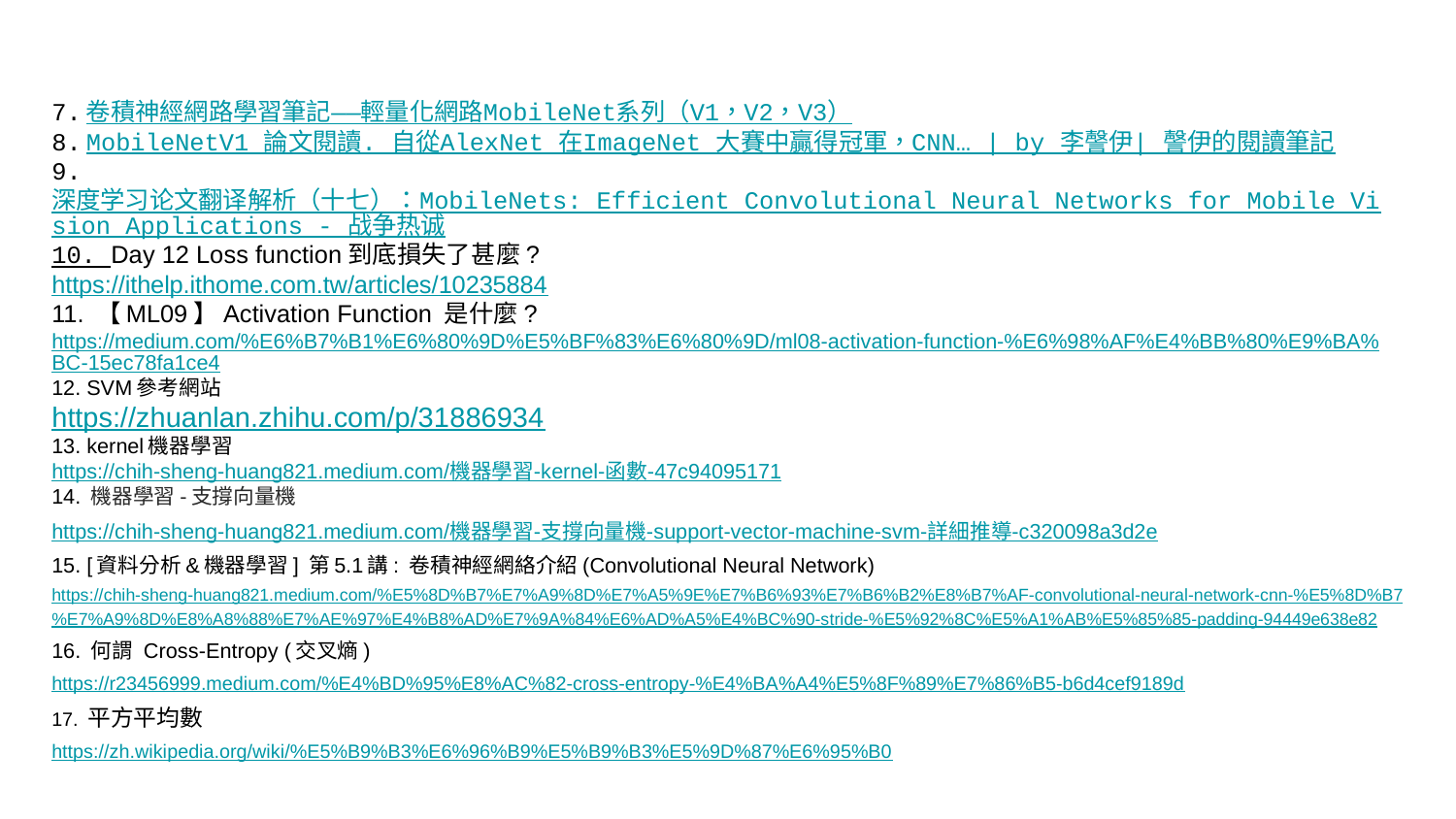

7.卷積神經網路學習筆記——輕量化網路MobileNet系列（V1，V2，V3）
8.MobileNetV1 論文閱讀. 自從AlexNet 在ImageNet 大賽中贏得冠軍，CNN… | by 李謦伊| 謦伊的閱讀筆記
9.深度学习论文翻译解析（十七）：MobileNets: Efficient Convolutional Neural Networks for Mobile Vision Applications - 战争热诚
10. Day 12 Loss function到底損失了甚麼?
https://ithelp.ithome.com.tw/articles/10235884
11. 【ML09】Activation Function 是什麼?
https://medium.com/%E6%B7%B1%E6%80%9D%E5%BF%83%E6%80%9D/ml08-activation-function-%E6%98%AF%E4%BB%80%E9%BA%BC-15ec78fa1ce4
12. SVM參考網站
https://zhuanlan.zhihu.com/p/31886934
13. kernel機器學習
https://chih-sheng-huang821.medium.com/機器學習-kernel-函數-47c94095171
14. 機器學習-支撐向量機
https://chih-sheng-huang821.medium.com/機器學習-支撐向量機-support-vector-machine-svm-詳細推導-c320098a3d2e
15. [資料分析&機器學習] 第5.1講: 卷積神經網絡介紹(Convolutional Neural Network)
https://chih-sheng-huang821.medium.com/%E5%8D%B7%E7%A9%8D%E7%A5%9E%E7%B6%93%E7%B6%B2%E8%B7%AF-convolutional-neural-network-cnn-%E5%8D%B7%E7%A9%8D%E8%A8%88%E7%AE%97%E4%B8%AD%E7%9A%84%E6%AD%A5%E4%BC%90-stride-%E5%92%8C%E5%A1%AB%E5%85%85-padding-94449e638e82
16. 何謂 Cross-Entropy (交叉熵)
https://r23456999.medium.com/%E4%BD%95%E8%AC%82-cross-entropy-%E4%BA%A4%E5%8F%89%E7%86%B5-b6d4cef9189d
17. 平方平均數
https://zh.wikipedia.org/wiki/%E5%B9%B3%E6%96%B9%E5%B9%B3%E5%9D%87%E6%95%B0